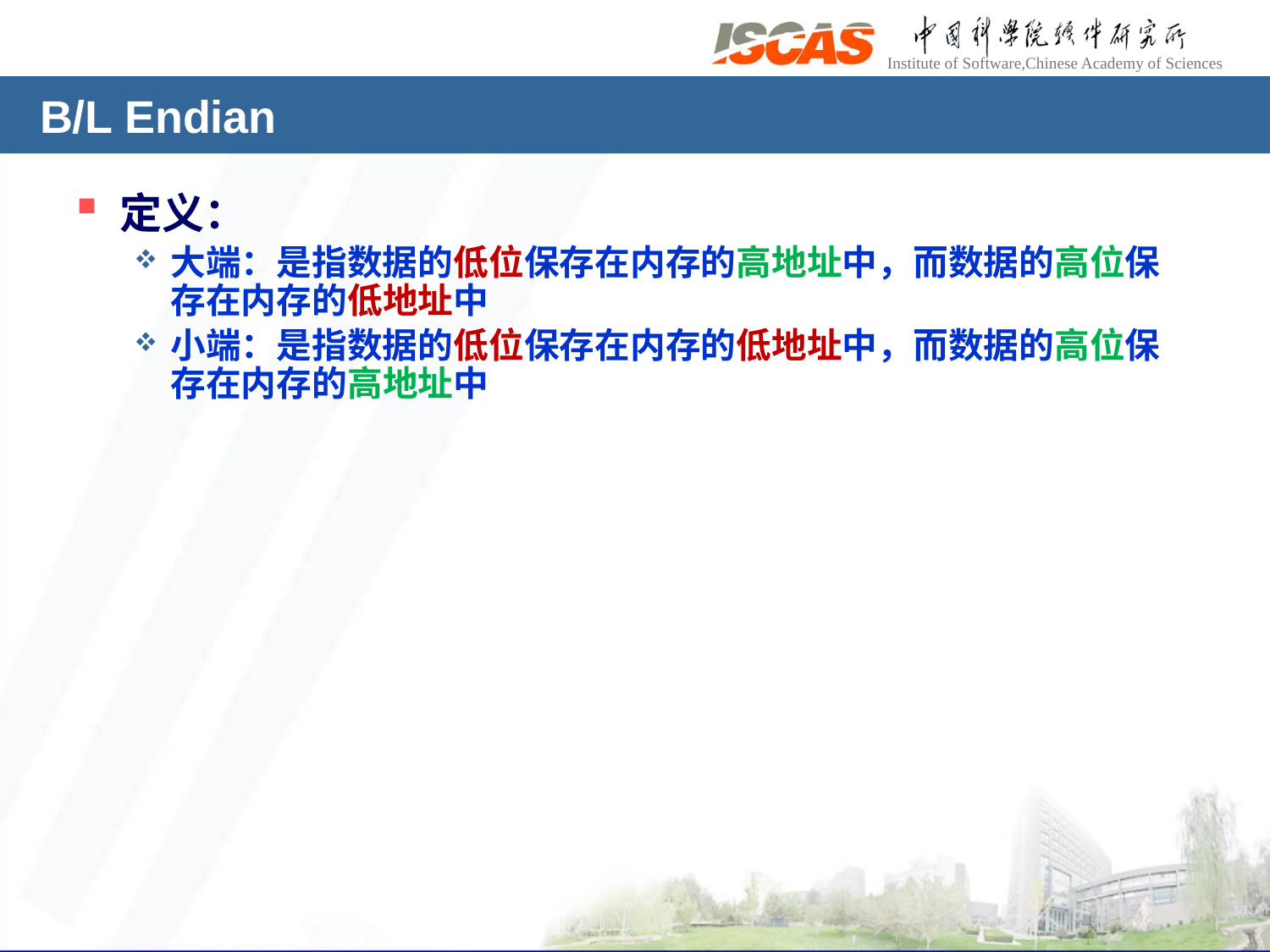

# B/L Endian
定义：
大端：是指数据的低位保存在内存的高地址中，而数据的高位保存在内存的低地址中
小端：是指数据的低位保存在内存的低地址中，而数据的高位保存在内存的高地址中